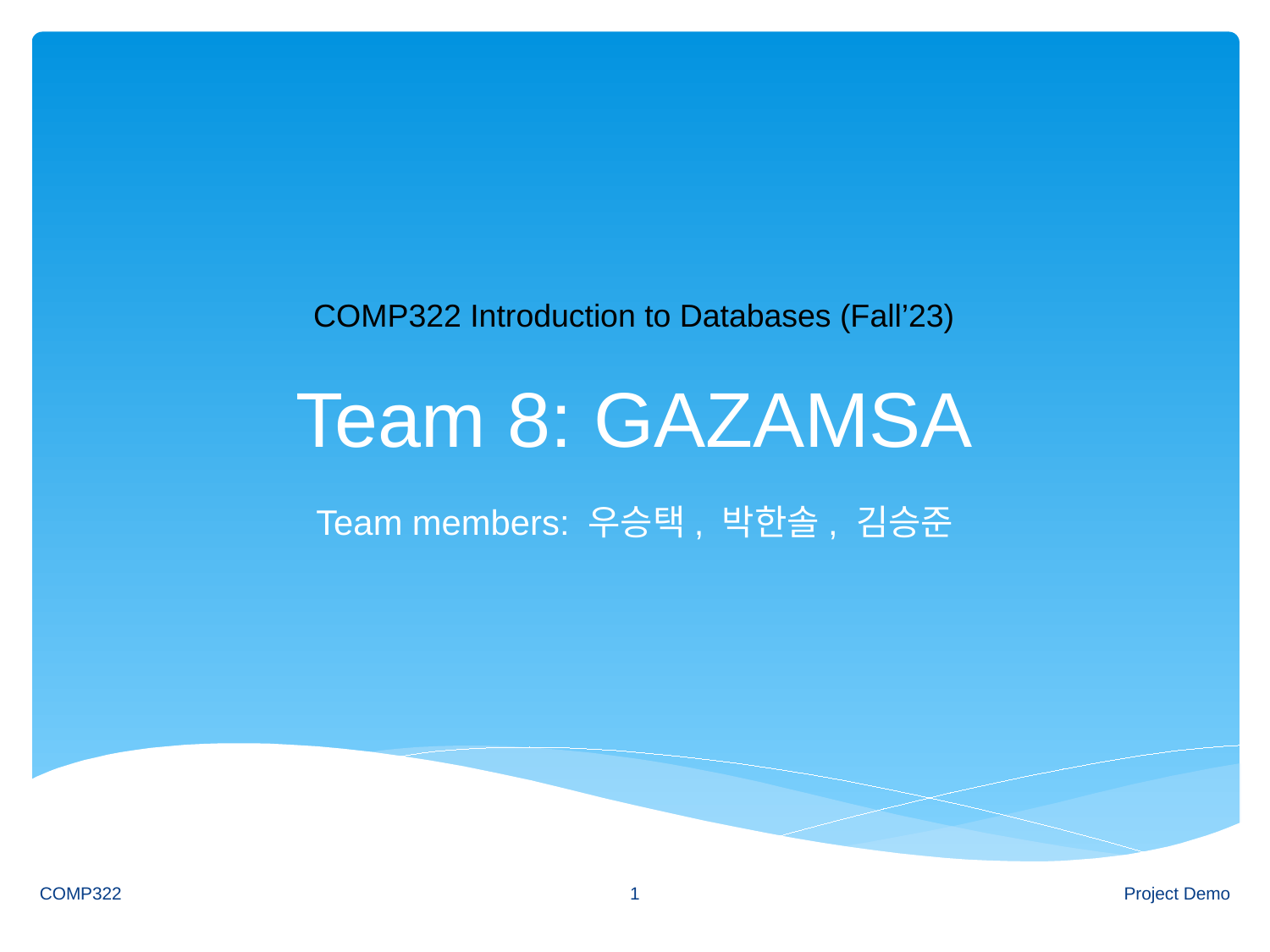

# Team 8: GAZAMSA
COMP322 Introduction to Databases (Fall’23)
Team members: 우승택, 박한솔, 김승준
1
COMP322
Project Demo